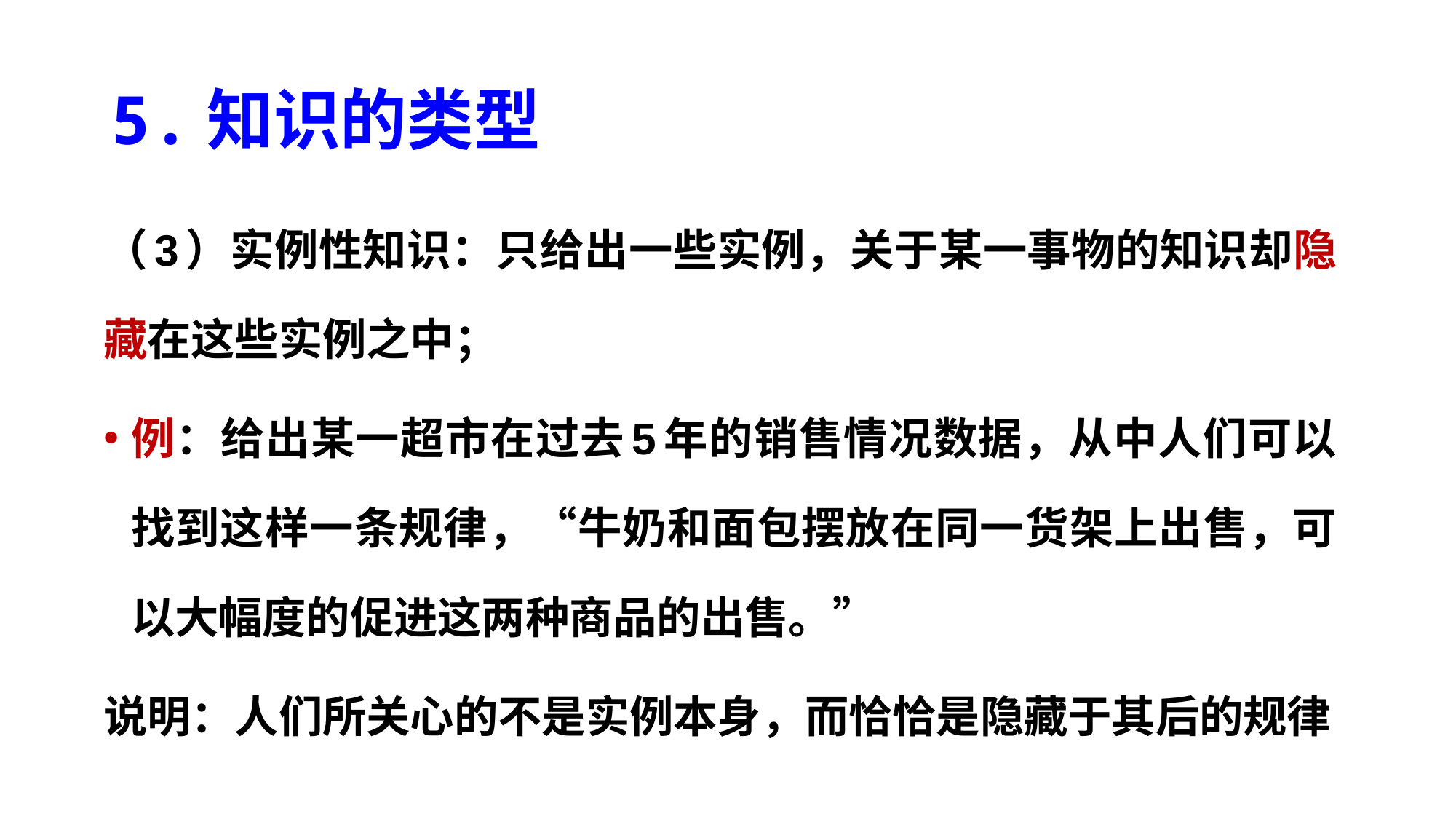

# 5.知识的类型

（3）实例性知识：只给出一些实例，关于某一事物的知识却隐藏在这些实例之中；
例：给出某一超市在过去5年的销售情况数据，从中人们可以找到这样一条规律，“牛奶和面包摆放在同一货架上出售，可以大幅度的促进这两种商品的出售。”
说明：人们所关心的不是实例本身，而恰恰是隐藏于其后的规律